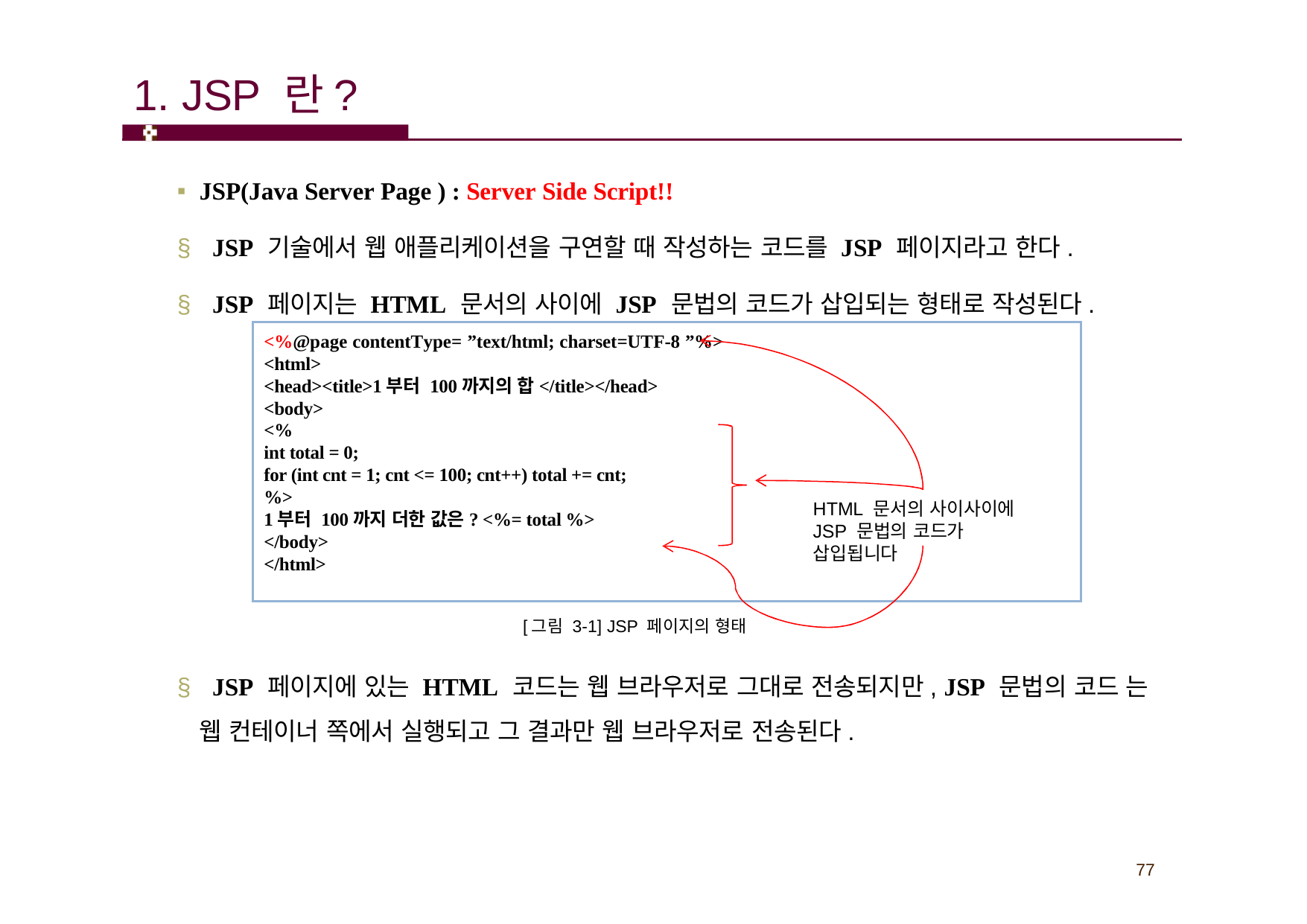

# 1. JSP 란?

JSP(Java Server Page ) : Server Side Script!!

§  JSP 기술에서 웹 애플리케이션을 구연할 때 작성하는 코드를 JSP 페이지라고 한다.

§  JSP 페이지는 HTML 문서의 사이에 JSP 문법의 코드가 삽입되는 형태로 작성된다.

<%@page contentType= ”text/html; charset=UTF-8 ”%>
<html>
<head><title>1부터 100까지의 합</title></head>
<body>
<%
int total = 0;
for (int cnt = 1; cnt <= 100; cnt++) total += cnt;
%>
1부터 100까지 더한 값은? <%= total %>
</body>
</html>

HTML 문서의 사이사이에 JSP 문법의 코드가 삽입됩니다

[그림 3-1] JSP 페이지의 형태

§  JSP 페이지에 있는 HTML 코드는 웹 브라우저로 그대로 전송되지만, JSP 문법의 코드 는 웹 컨테이너 쪽에서 실행되고 그 결과만 웹 브라우저로 전송된다.
77